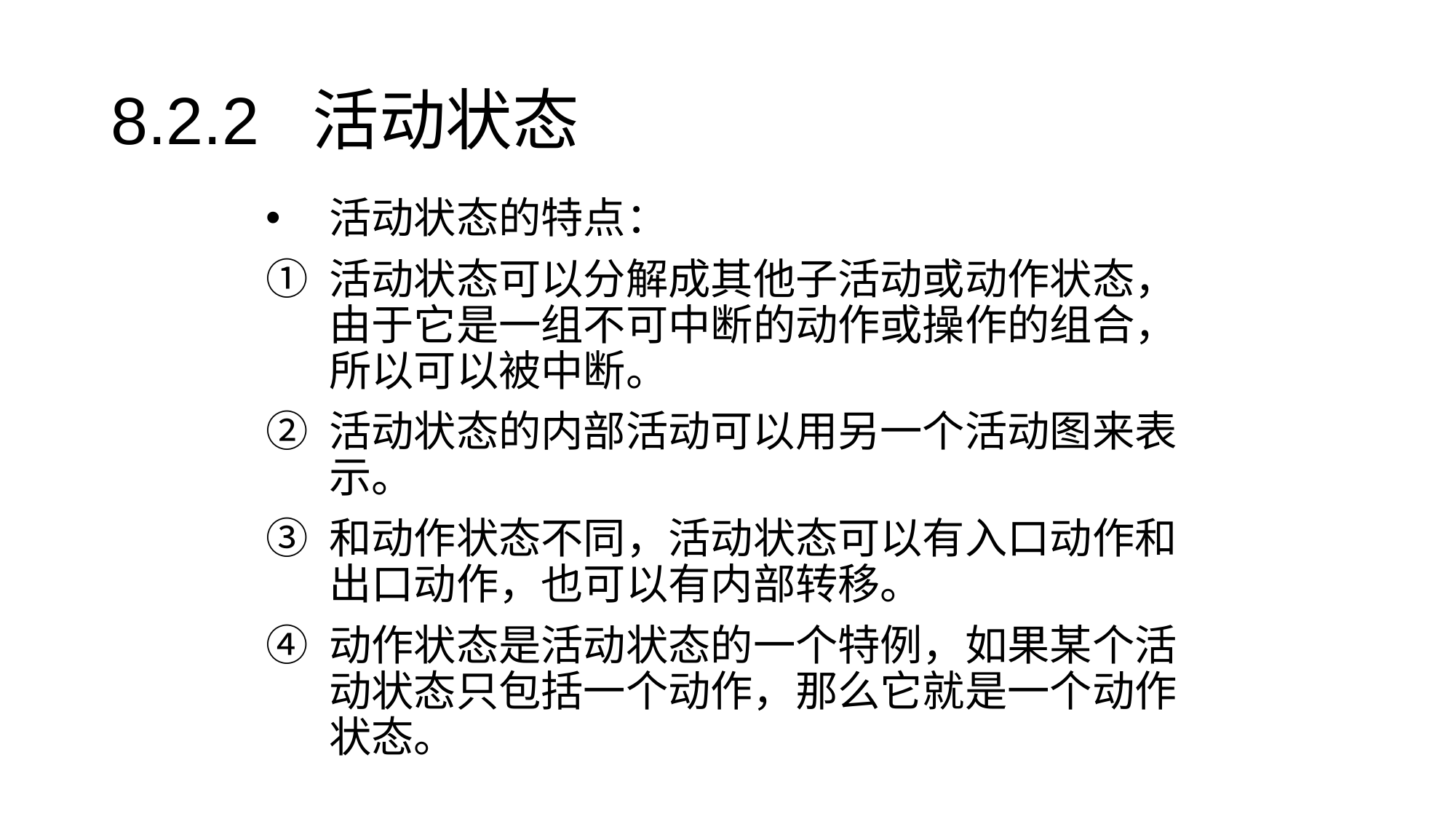

# 8.2.2  活动状态
活动状态的特点：
活动状态可以分解成其他子活动或动作状态，由于它是一组不可中断的动作或操作的组合，所以可以被中断。
活动状态的内部活动可以用另一个活动图来表示。
和动作状态不同，活动状态可以有入口动作和出口动作，也可以有内部转移。
动作状态是活动状态的一个特例，如果某个活动状态只包括一个动作，那么它就是一个动作状态。